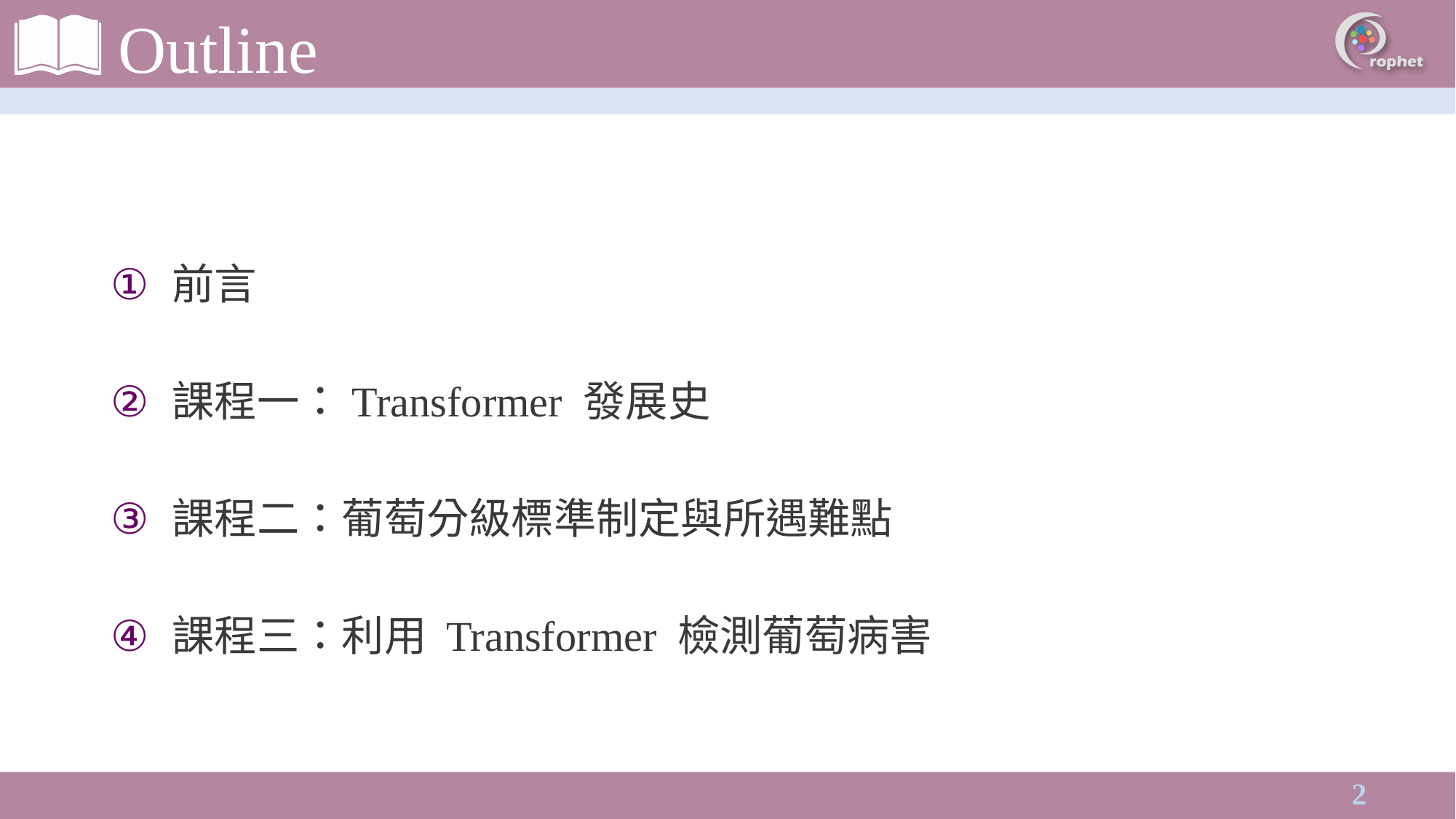

前言
課程一：Transformer 發展史
課程二：葡萄分級標準制定與所遇難點
課程三：利用 Transformer 檢測葡萄病害
2